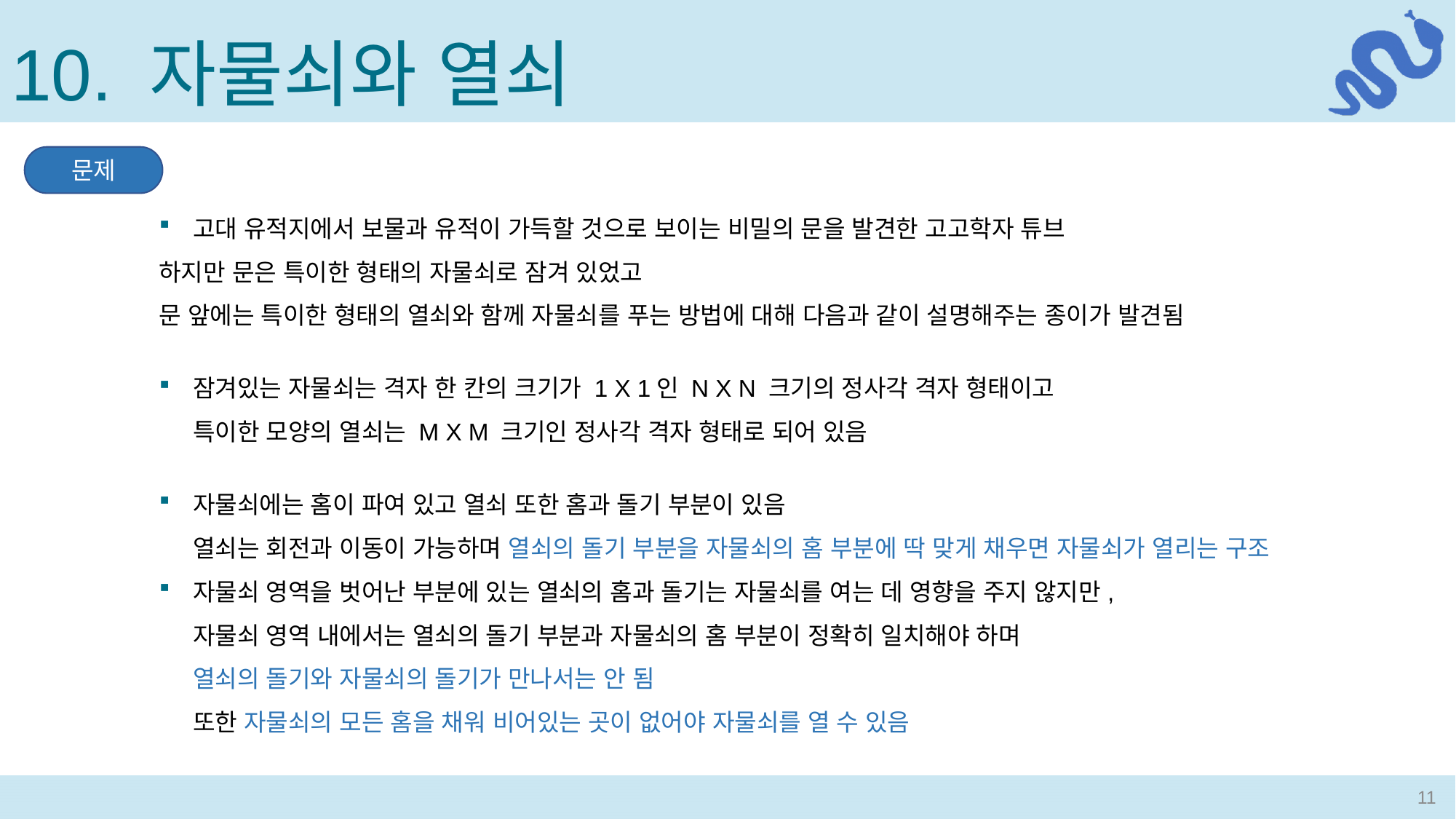

10. 자물쇠와 열쇠
문제
고대 유적지에서 보물과 유적이 가득할 것으로 보이는 비밀의 문을 발견한 고고학자 튜브
하지만 문은 특이한 형태의 자물쇠로 잠겨 있었고
문 앞에는 특이한 형태의 열쇠와 함께 자물쇠를 푸는 방법에 대해 다음과 같이 설명해주는 종이가 발견됨

잠겨있는 자물쇠는 격자 한 칸의 크기가 1 X 1인 N X N 크기의 정사각 격자 형태이고
특이한 모양의 열쇠는 M X M 크기인 정사각 격자 형태로 되어 있음

자물쇠에는 홈이 파여 있고 열쇠 또한 홈과 돌기 부분이 있음
열쇠는 회전과 이동이 가능하며 열쇠의 돌기 부분을 자물쇠의 홈 부분에 딱 맞게 채우면 자물쇠가 열리는 구조
자물쇠 영역을 벗어난 부분에 있는 열쇠의 홈과 돌기는 자물쇠를 여는 데 영향을 주지 않지만,
자물쇠 영역 내에서는 열쇠의 돌기 부분과 자물쇠의 홈 부분이 정확히 일치해야 하며
열쇠의 돌기와 자물쇠의 돌기가 만나서는 안 됨
또한 자물쇠의 모든 홈을 채워 비어있는 곳이 없어야 자물쇠를 열 수 있음

11